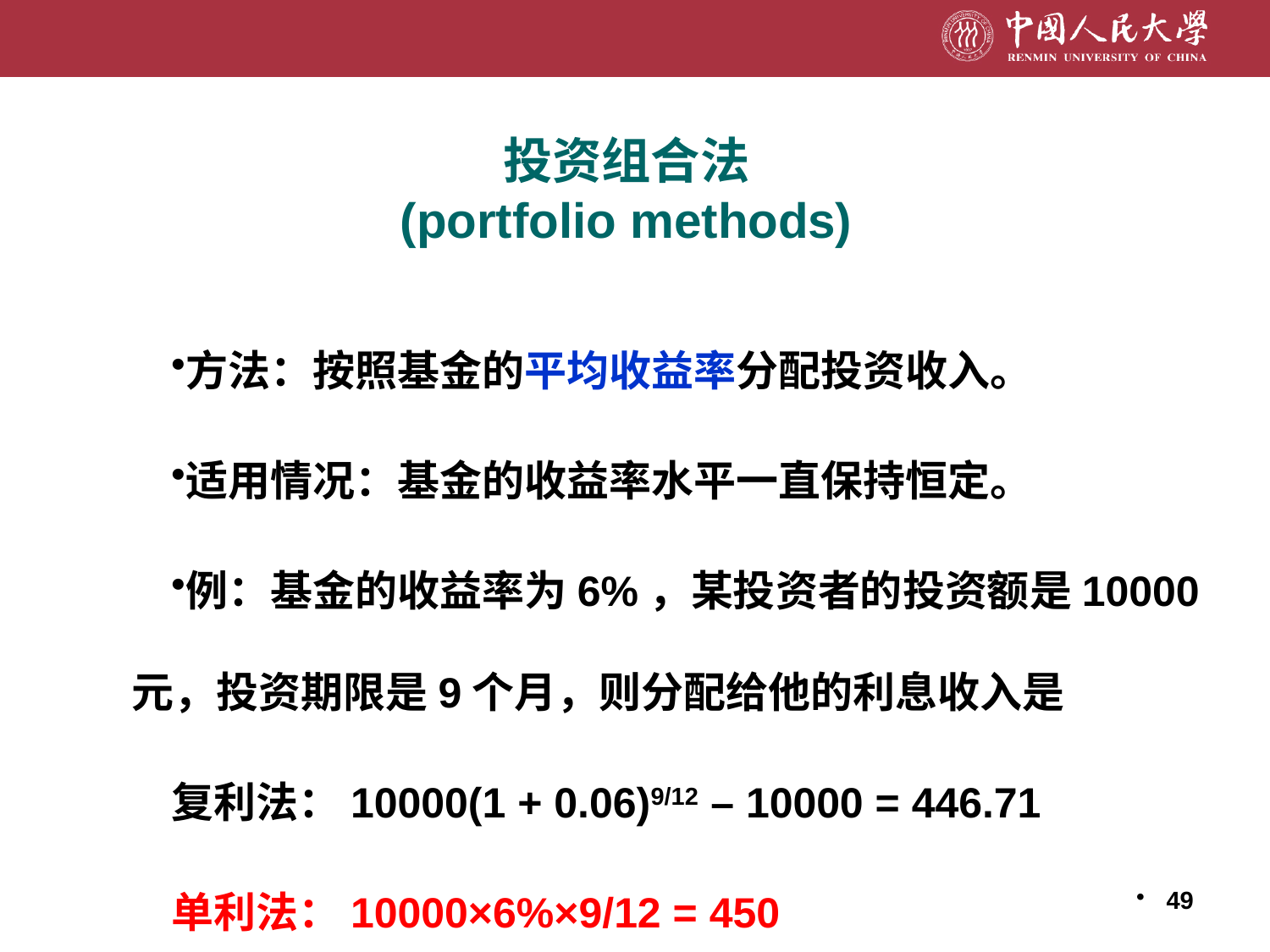

# 投资组合法 (portfolio methods)
方法：按照基金的平均收益率分配投资收入。
适用情况：基金的收益率水平一直保持恒定。
例：基金的收益率为6%，某投资者的投资额是10000元，投资期限是9个月，则分配给他的利息收入是
复利法：10000(1 + 0.06)9/12 – 10000 = 446.71
单利法：10000×6%×9/12 = 450
49